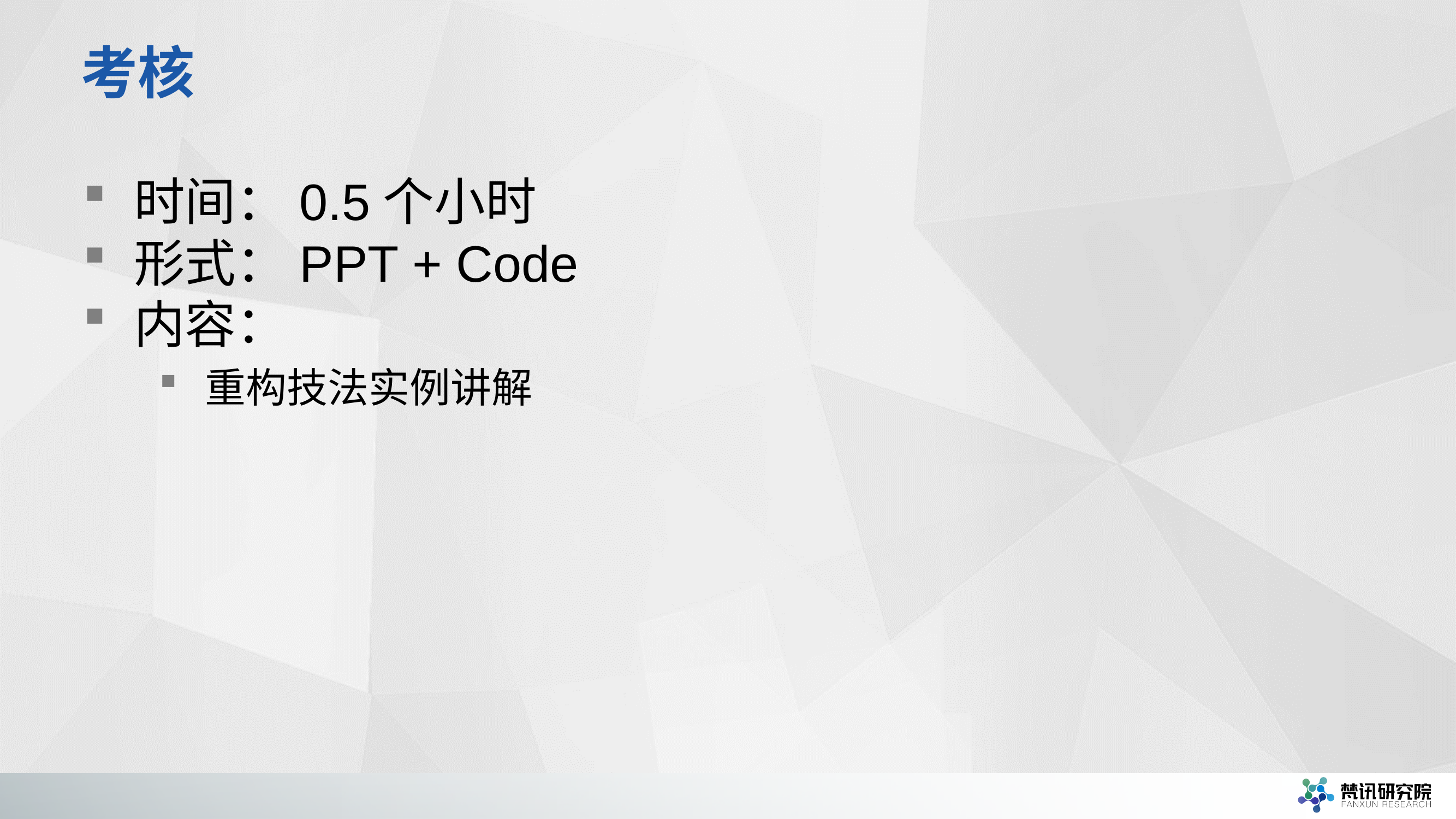

# 考核
时间：0.5个小时
形式：PPT + Code
内容：
重构技法实例讲解